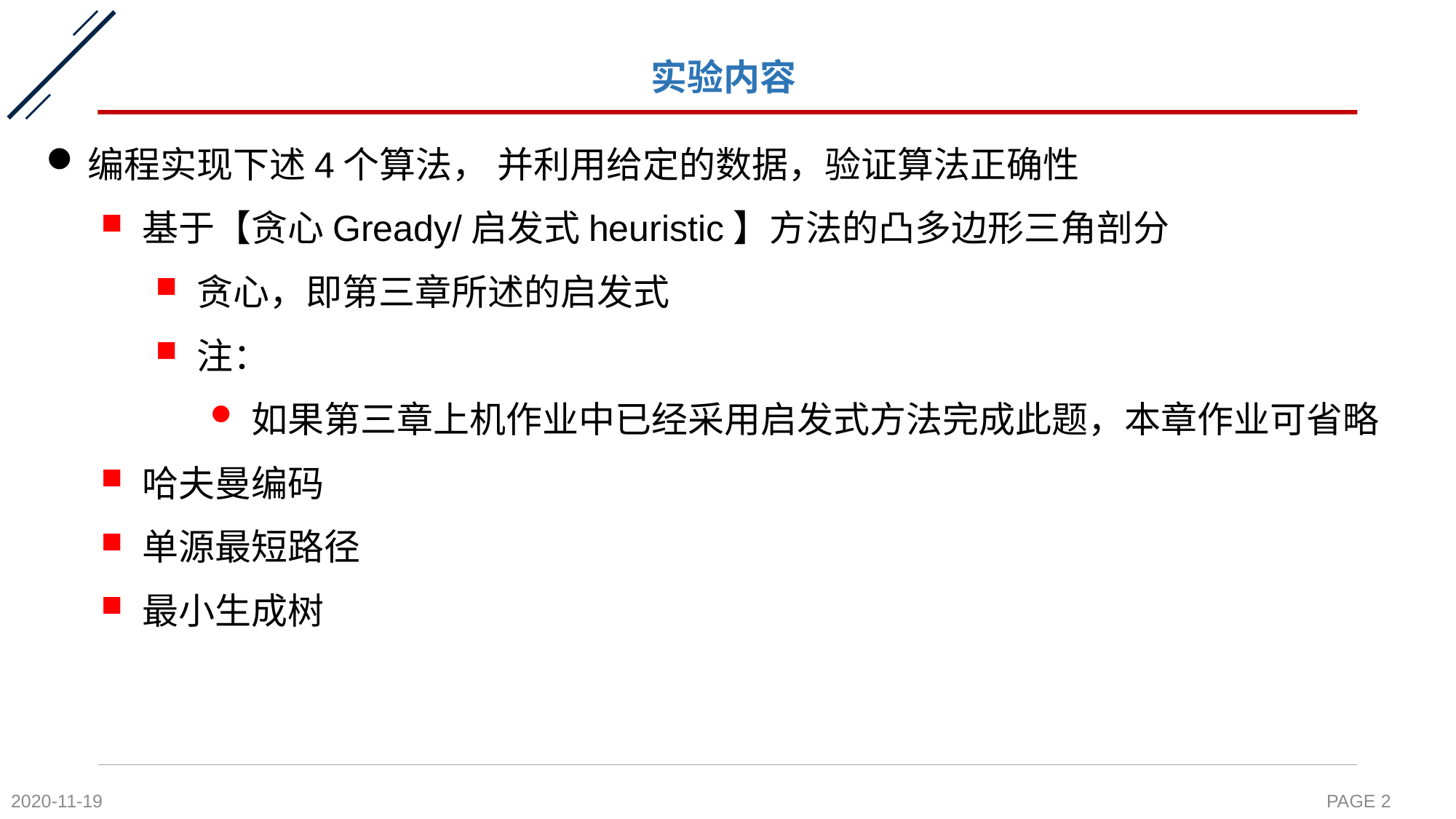

# 实验内容
编程实现下述4个算法， 并利用给定的数据，验证算法正确性
基于【贪心Gready/启发式heuristic】方法的凸多边形三角剖分
贪心，即第三章所述的启发式
注：
如果第三章上机作业中已经采用启发式方法完成此题，本章作业可省略
哈夫曼编码
单源最短路径
最小生成树

2020-11-19
PAGE 2